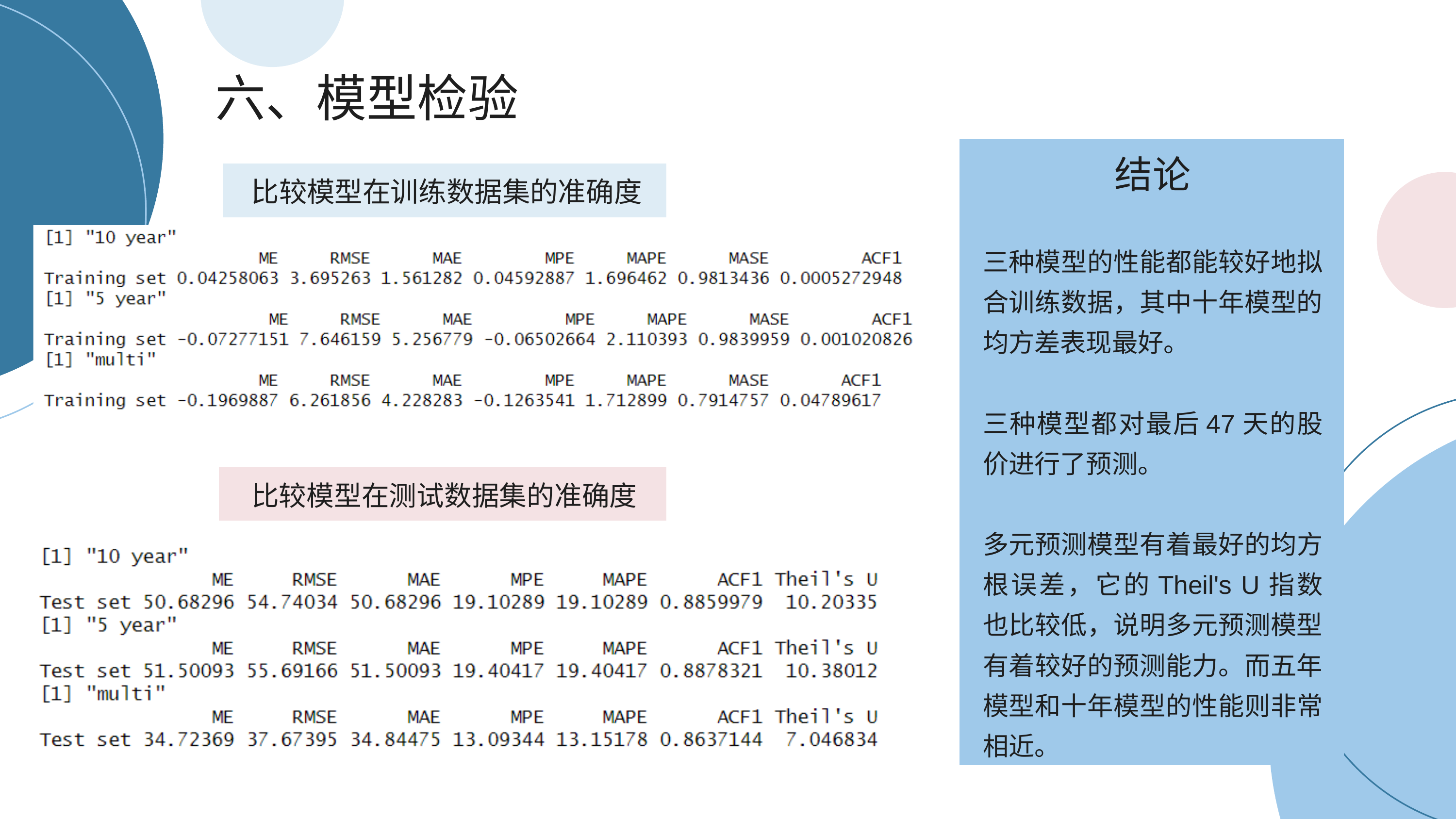

六、模型检验
结论

三种模型的性能都能较好地拟合训练数据，其中十年模型的均方差表现最好。

三种模型都对最后47天的股价进行了预测。

多元预测模型有着最好的均方根误差，它的Theil's U指数也比较低，说明多元预测模型有着较好的预测能力。而五年模型和十年模型的性能则非常相近。

比较模型在训练数据集的准确度

比较模型在测试数据集的准确度